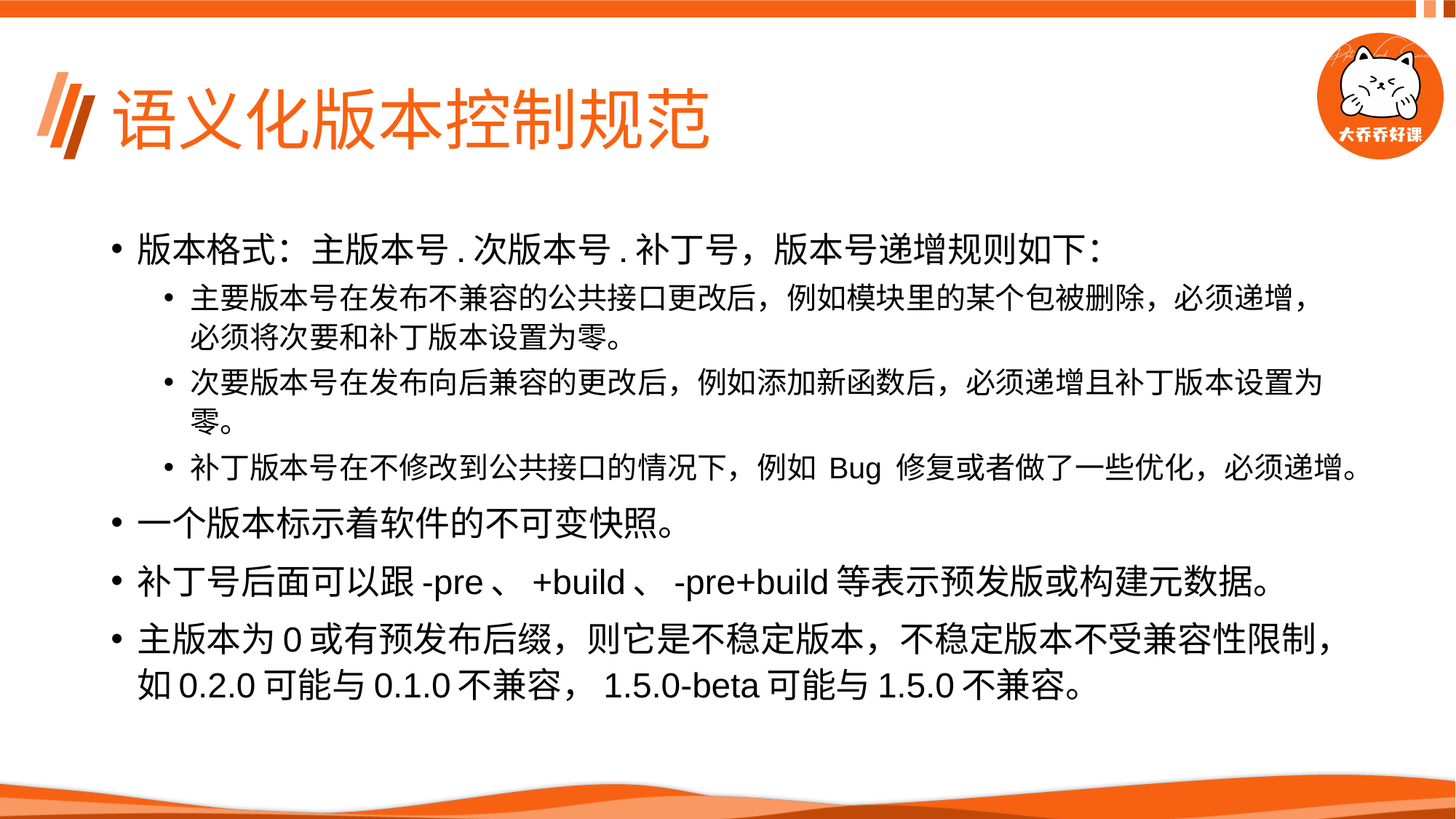

# 语义化版本控制规范
版本格式：主版本号.次版本号.补丁号，版本号递增规则如下：
主要版本号在发布不兼容的公共接口更改后，例如模块里的某个包被删除，必须递增，必须将次要和补丁版本设置为零。
次要版本号在发布向后兼容的更改后，例如添加新函数后，必须递增且补丁版本设置为零。
补丁版本号在不修改到公共接口的情况下，例如 Bug 修复或者做了一些优化，必须递增。
一个版本标示着软件的不可变快照。
补丁号后面可以跟-pre、+build、-pre+build等表示预发版或构建元数据。
主版本为0或有预发布后缀，则它是不稳定版本，不稳定版本不受兼容性限制，如0.2.0可能与0.1.0不兼容，1.5.0-beta可能与1.5.0不兼容。